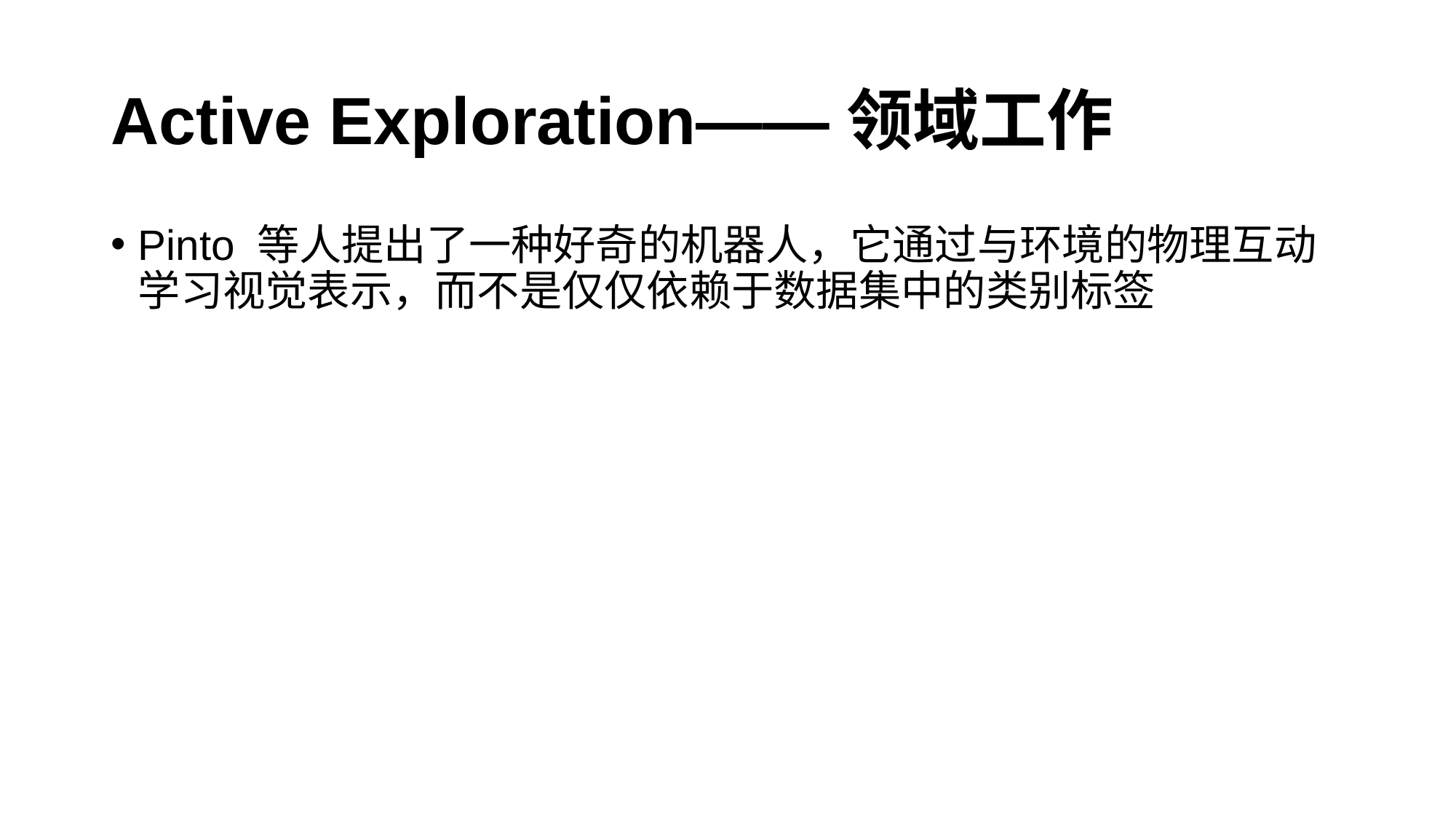

# Active Exploration——领域工作
Pinto 等人提出了一种好奇的机器人，它通过与环境的物理互动学习视觉表示，而不是仅仅依赖于数据集中的类别标签